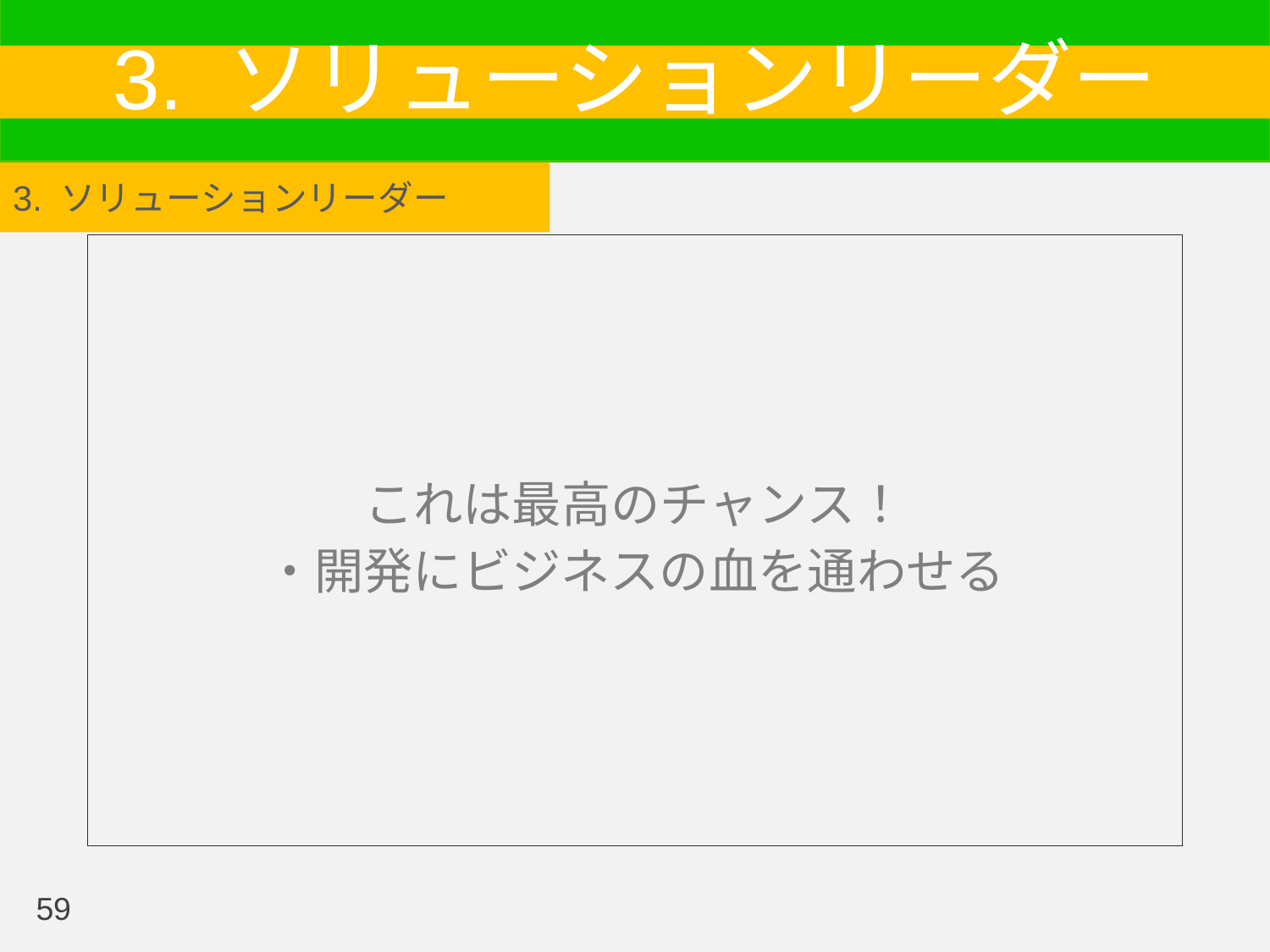

# 3. ソリューションリーダー
3. ソリューションリーダー
これは最高のチャンス！
・開発にビジネスの血を通わせる
59